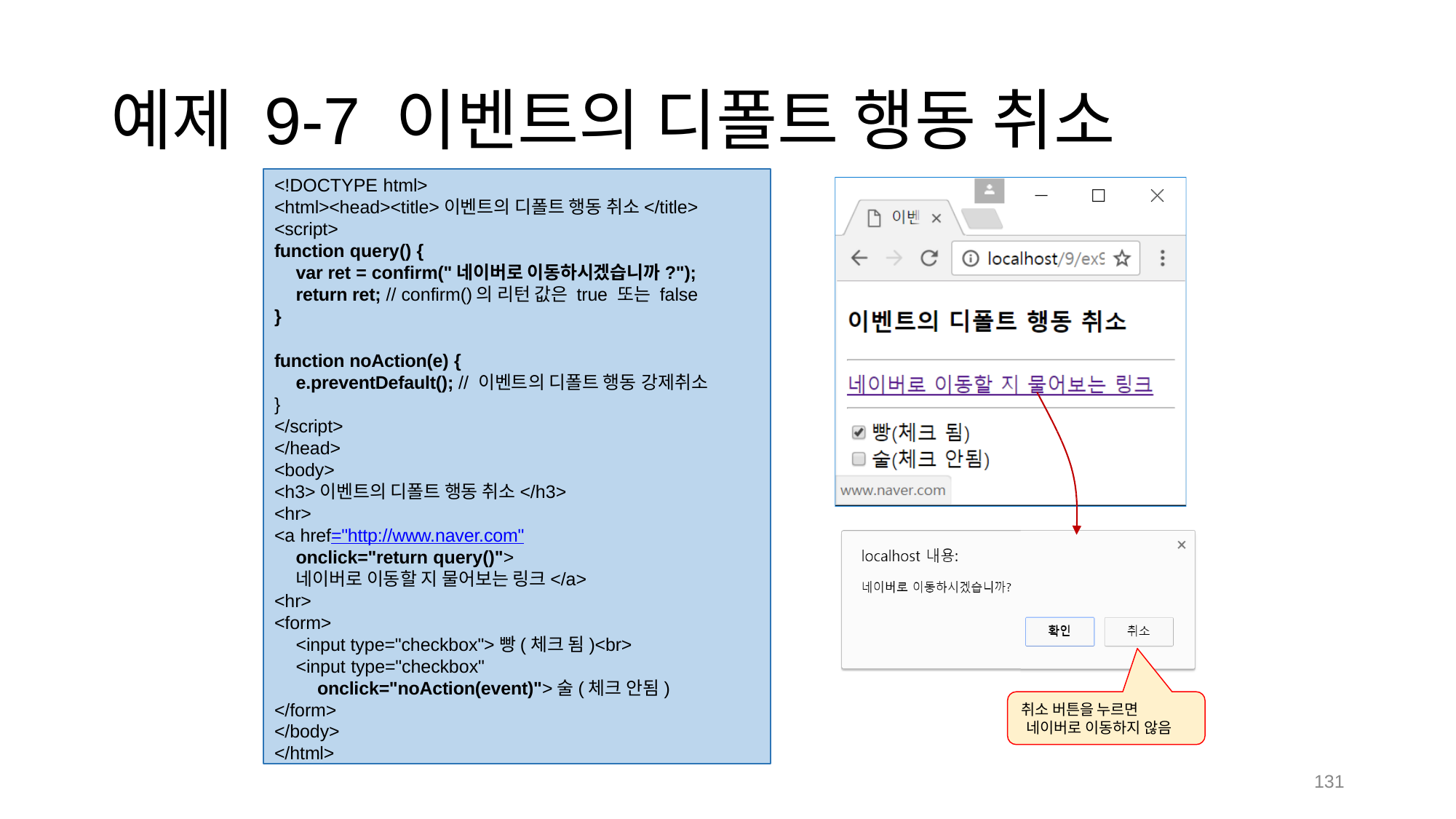

# 예제 9-7 이벤트의 디폴트 행동 취소
<!DOCTYPE html>
<html><head><title>이벤트의 디폴트 행동 취소</title>
<script>
function query() {
var ret = confirm("네이버로 이동하시겠습니까?");  return ret; // confirm()의 리턴 값은 true 또는 false
}

function noAction(e) {
e.preventDefault(); // 이벤트의 디폴트 행동 강제취소
}
</script>
</head>
<body>
<h3>이벤트의 디폴트 행동 취소</h3>
<hr>
<a href="http://www.naver.com"
onclick="return query()">
네이버로 이동할 지 물어보는 링크</a>
<hr>
<form>
<input type="checkbox">빵(체크 됨)<br>
<input type="checkbox"
onclick="noAction(event)">술(체크 안됨)
</form>
</body>
</html>

취소 버튼을 누르면
네이버로 이동하지 않음
131